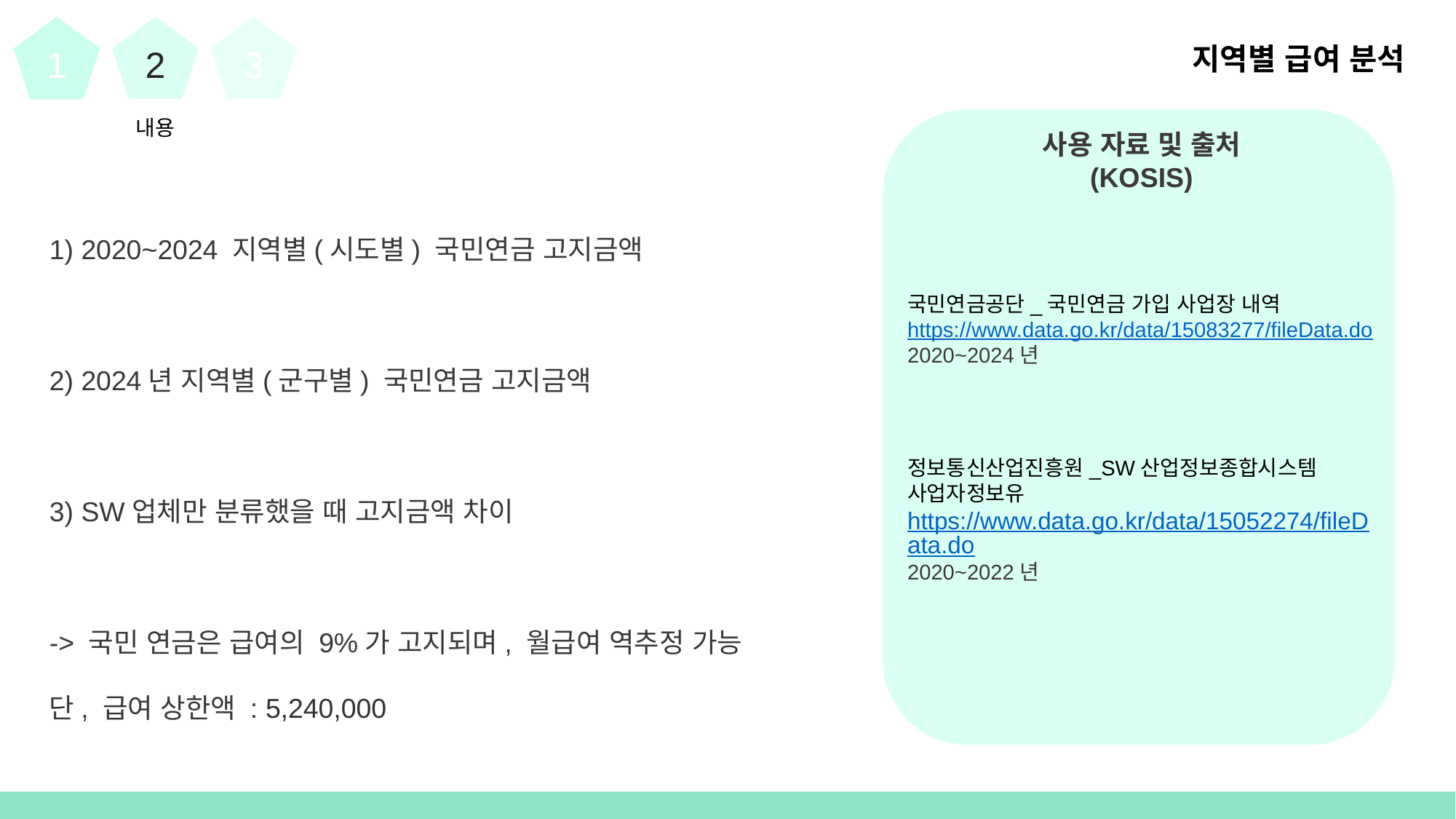

1
2
3
지역별 급여 분석
내용

사용 자료 및 출처
(KOSIS)

국민연금공단_국민연금 가입 사업장 내역
https://www.data.go.kr/data/15083277/fileData.do
2020~2024년

정보통신산업진흥원_SW산업정보종합시스템 사업자정보유
https://www.data.go.kr/data/15052274/fileData.do
2020~2022년
1) 2020~2024 지역별(시도별) 국민연금 고지금액

2) 2024년 지역별(군구별) 국민연금 고지금액

3) SW업체만 분류했을 때 고지금액 차이

-> 국민 연금은 급여의 9%가 고지되며, 월급여 역추정 가능
단, 급여 상한액 : 5,240,000